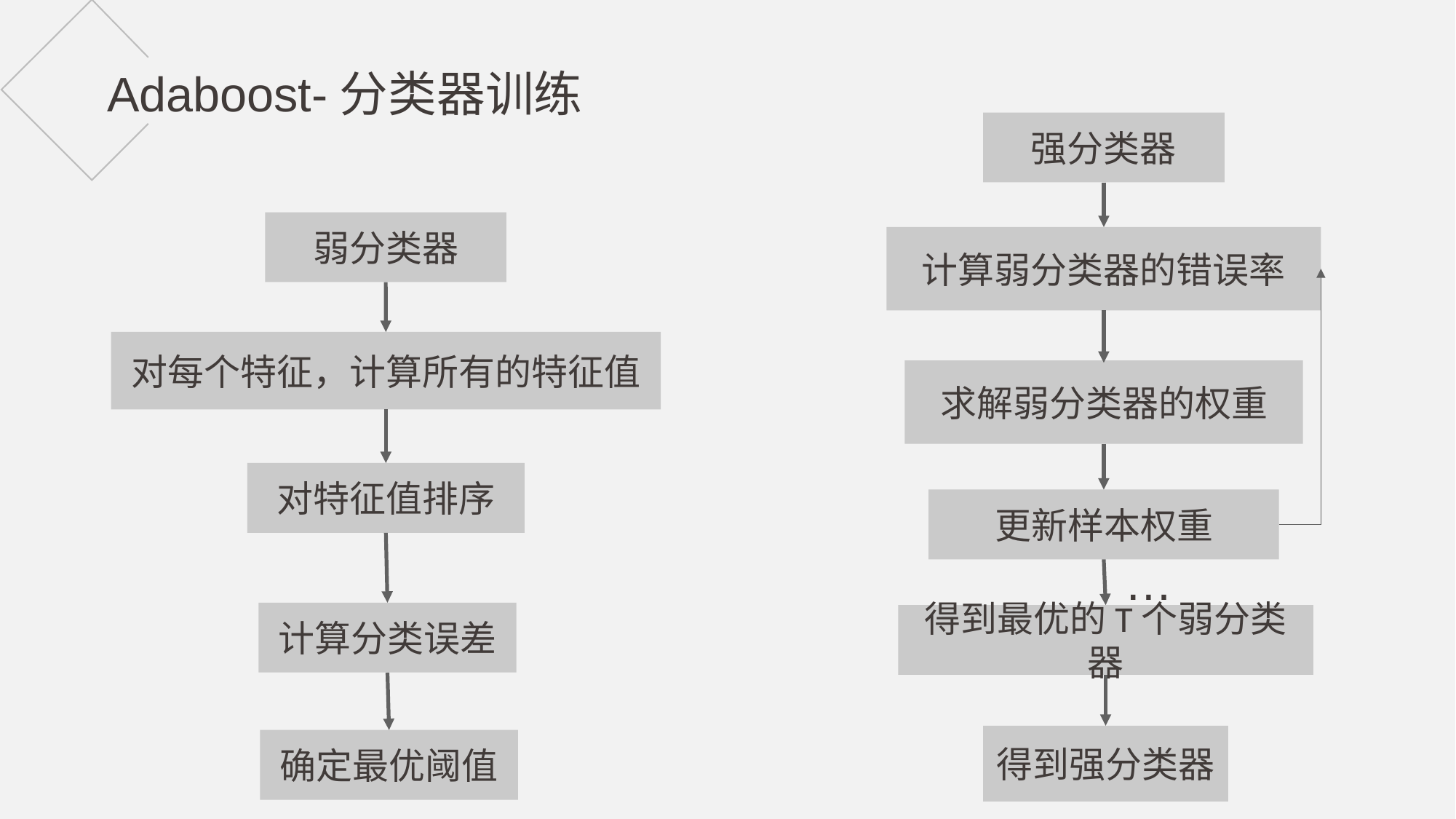

Adaboost-分类器训练
强分类器
弱分类器
计算弱分类器的错误率
对每个特征，计算所有的特征值
求解弱分类器的权重
对特征值排序
更新样本权重
…
计算分类误差
得到最优的T个弱分类器
得到强分类器
确定最优阈值